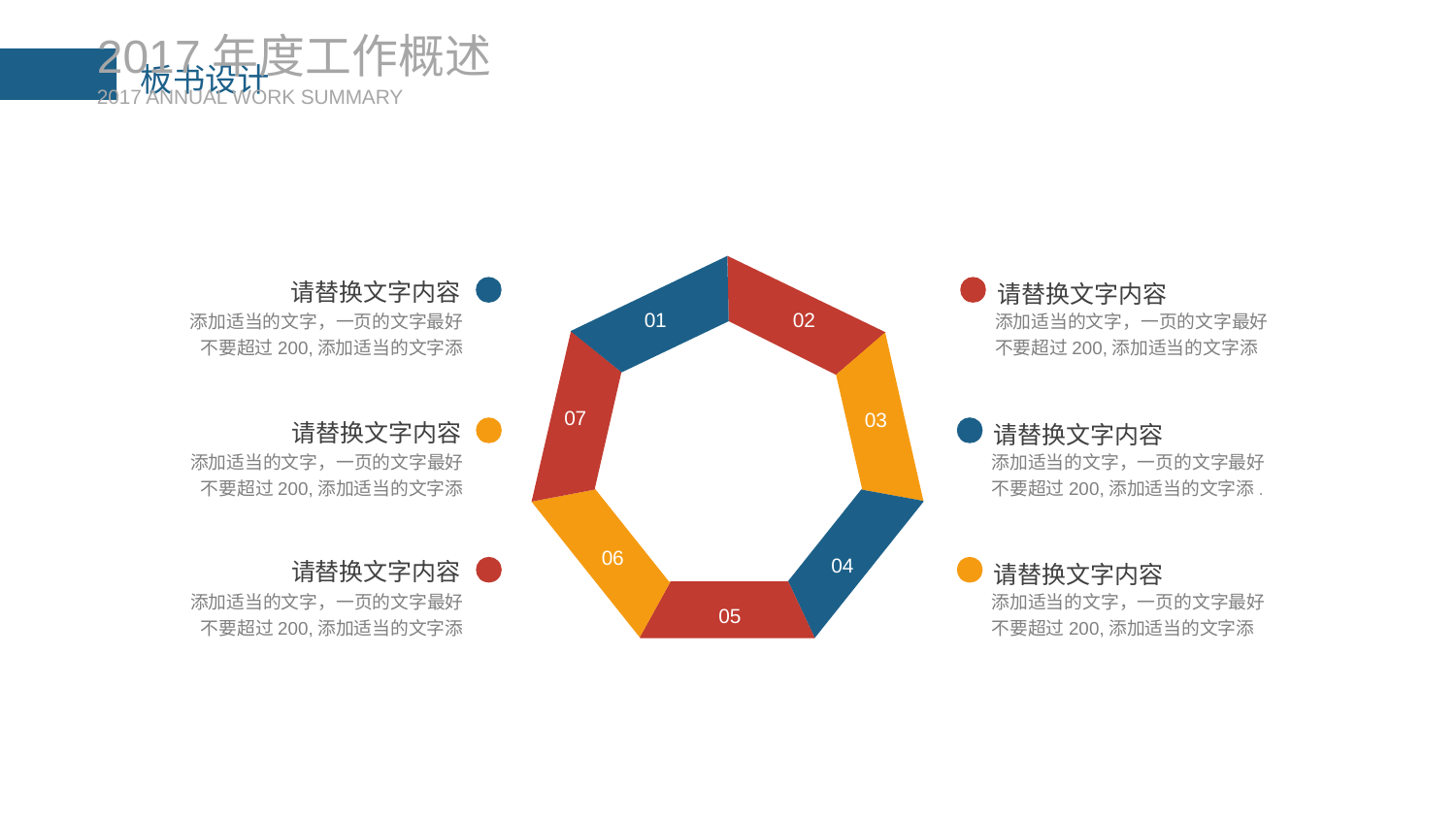

2017年度工作概述
2017 ANNUAL WORK SUMMARY

请替换文字内容
请替换文字内容
02
01
添加适当的文字，一页的文字最好不要超过200,添加适当的文字添
添加适当的文字，一页的文字最好不要超过200,添加适当的文字添
07
03

请替换文字内容
请替换文字内容
添加适当的文字，一页的文字最好不要超过200,添加适当的文字添
添加适当的文字，一页的文字最好不要超过200,添加适当的文字添.
06
04

请替换文字内容
请替换文字内容
添加适当的文字，一页的文字最好不要超过200,添加适当的文字添
添加适当的文字，一页的文字最好不要超过200,添加适当的文字添
05